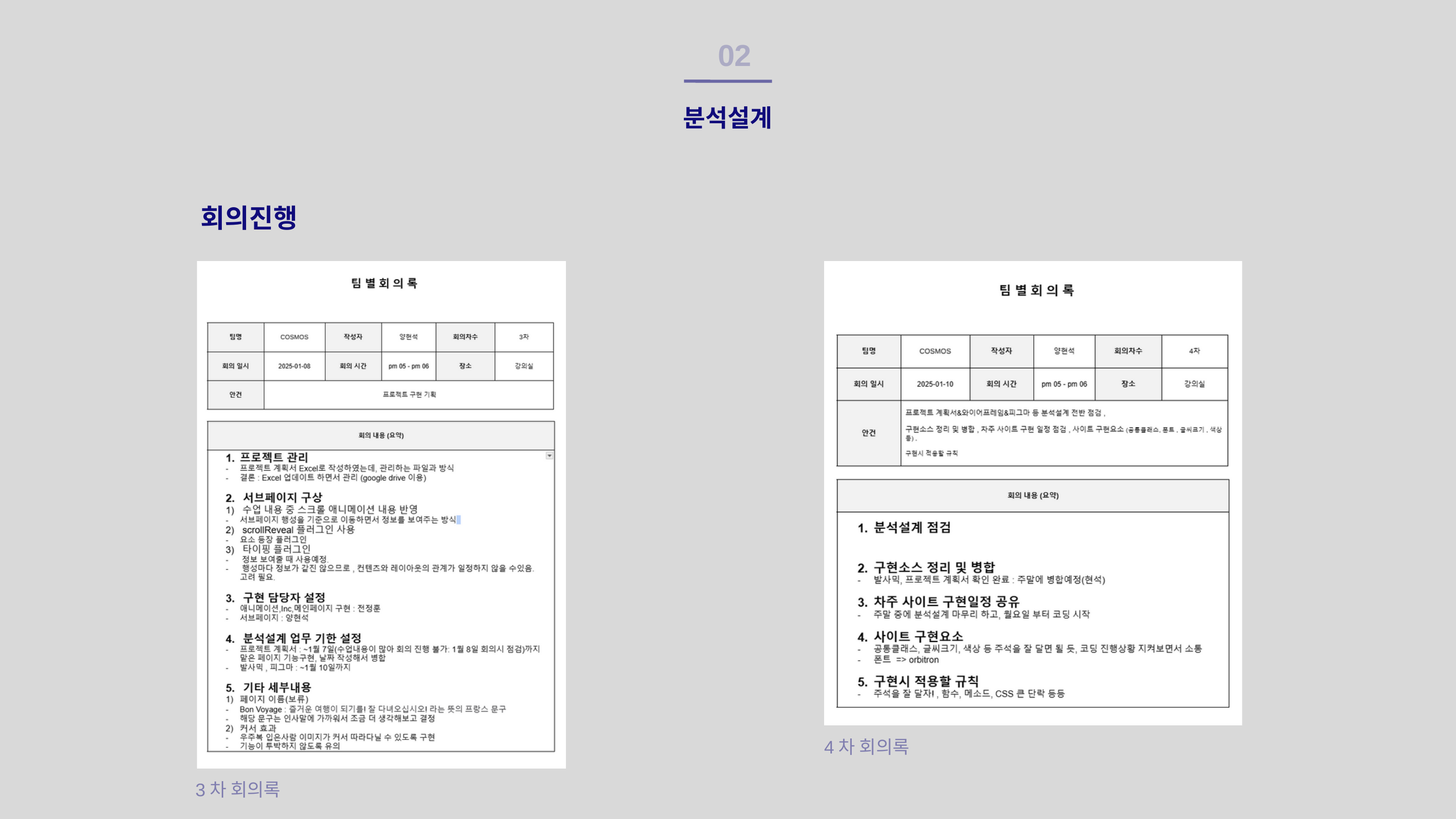

02

분석설계
회의진행

4차 회의록
3차 회의록